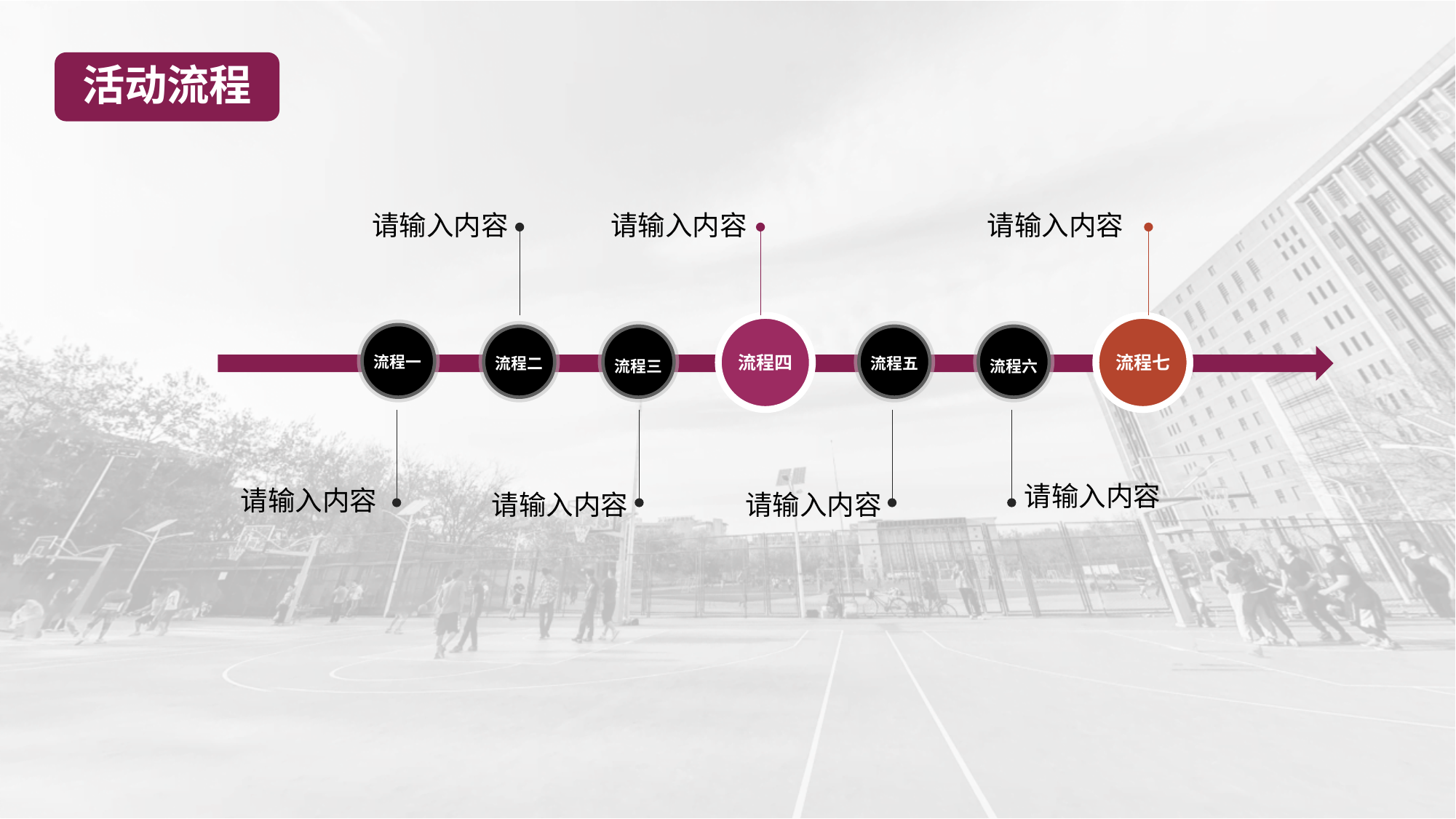

活动流程
请输入内容
请输入内容
请输入内容

流程四
流程七
流程一
流程二
流程五
流程三
流程六
请输入内容
请输入内容
请输入内容
请输入内容